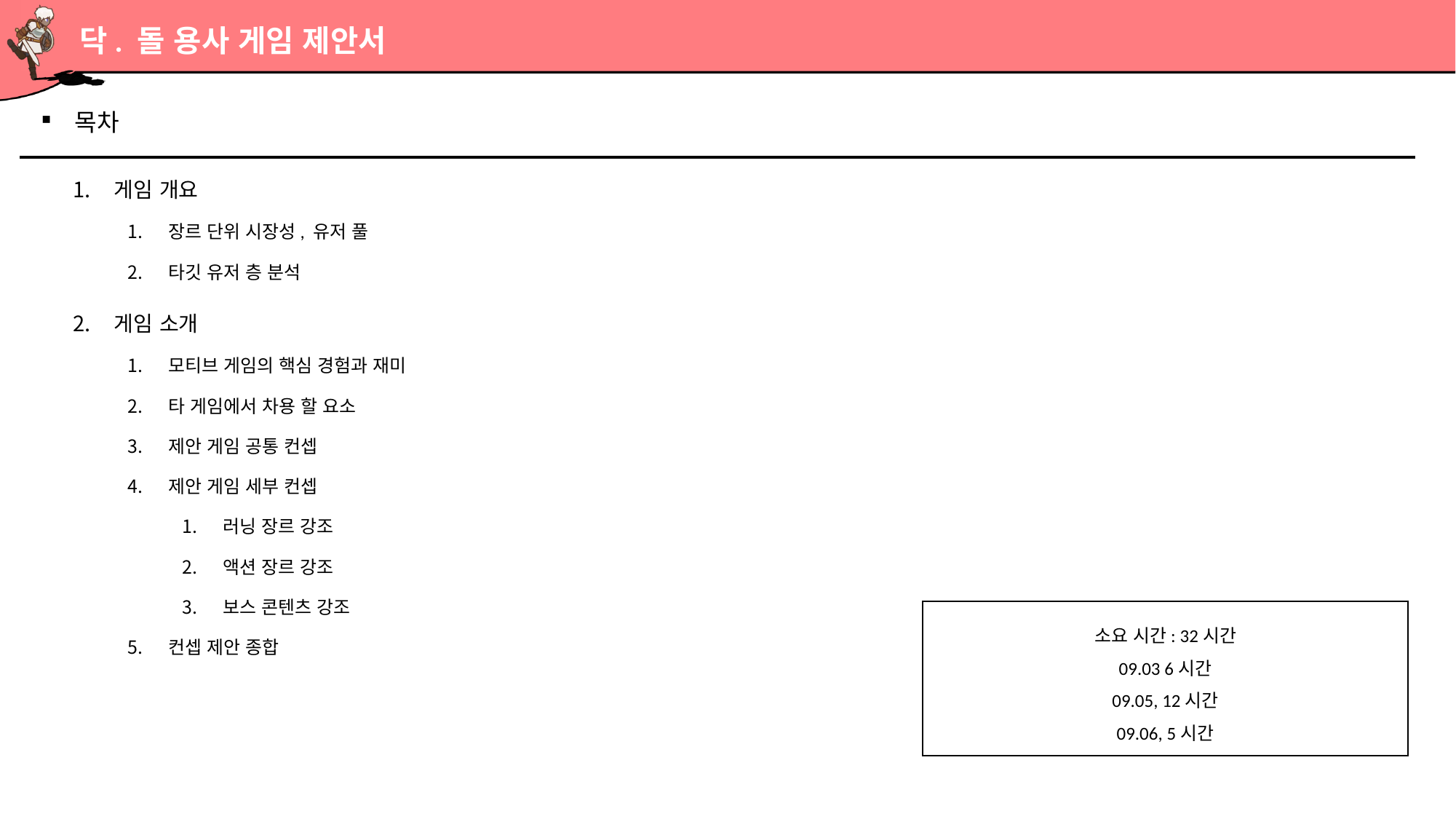

# 목차
게임 개요
장르 단위 시장성, 유저 풀
타깃 유저 층 분석
게임 소개
모티브 게임의 핵심 경험과 재미
타 게임에서 차용 할 요소
제안 게임 공통 컨셉
제안 게임 세부 컨셉
러닝 장르 강조
액션 장르 강조
보스 콘텐츠 강조
컨셉 제안 종합
소요 시간: 32시간
09.03 6시간
09.05, 12시간
09.06, 5시간